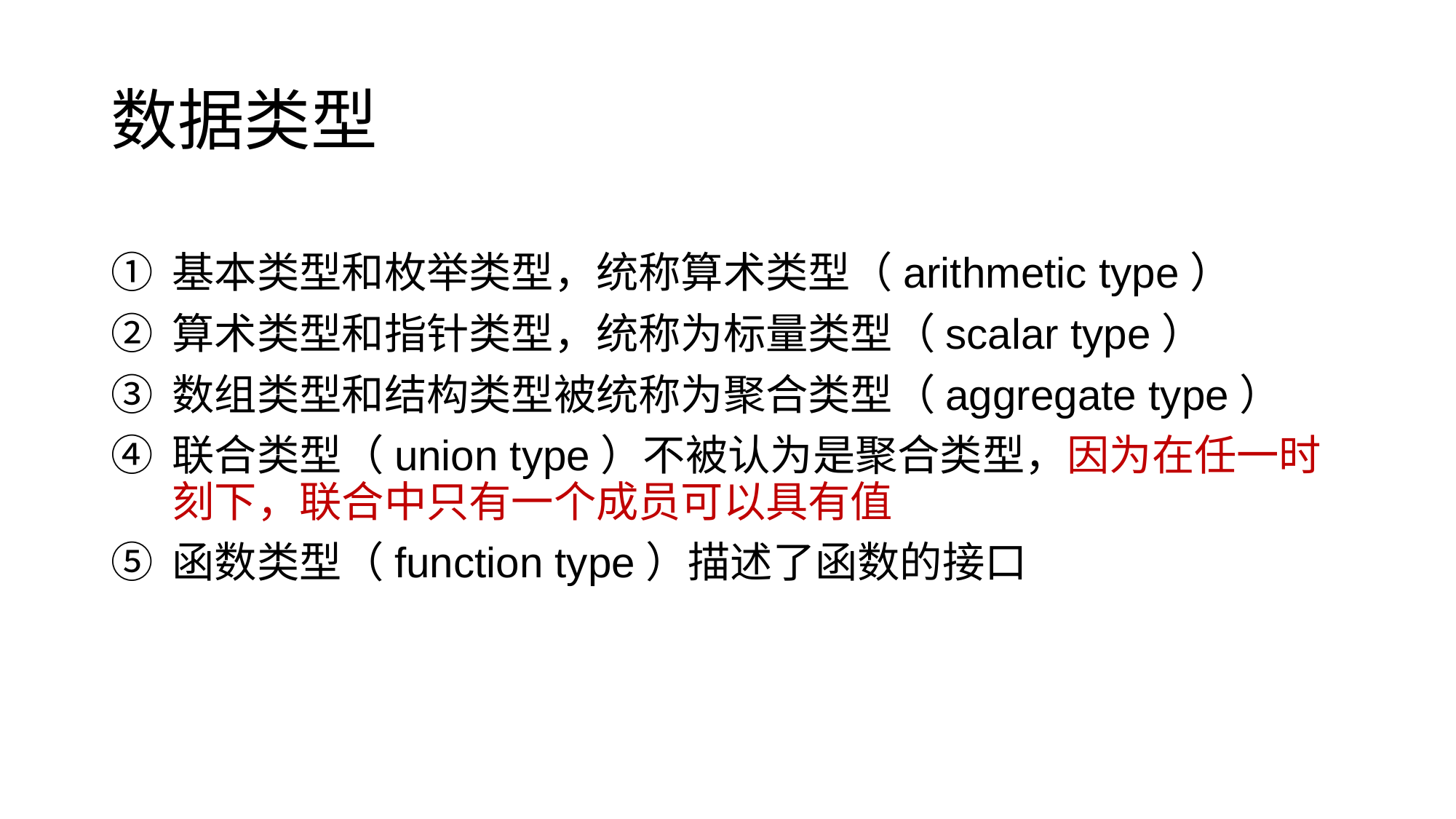

# 数据类型
基本类型和枚举类型，统称算术类型（arithmetic type）
算术类型和指针类型，统称为标量类型（scalar type）
数组类型和结构类型被统称为聚合类型（aggregate type）
联合类型（union type）不被认为是聚合类型，因为在任一时刻下，联合中只有一个成员可以具有值
函数类型（function type）描述了函数的接口